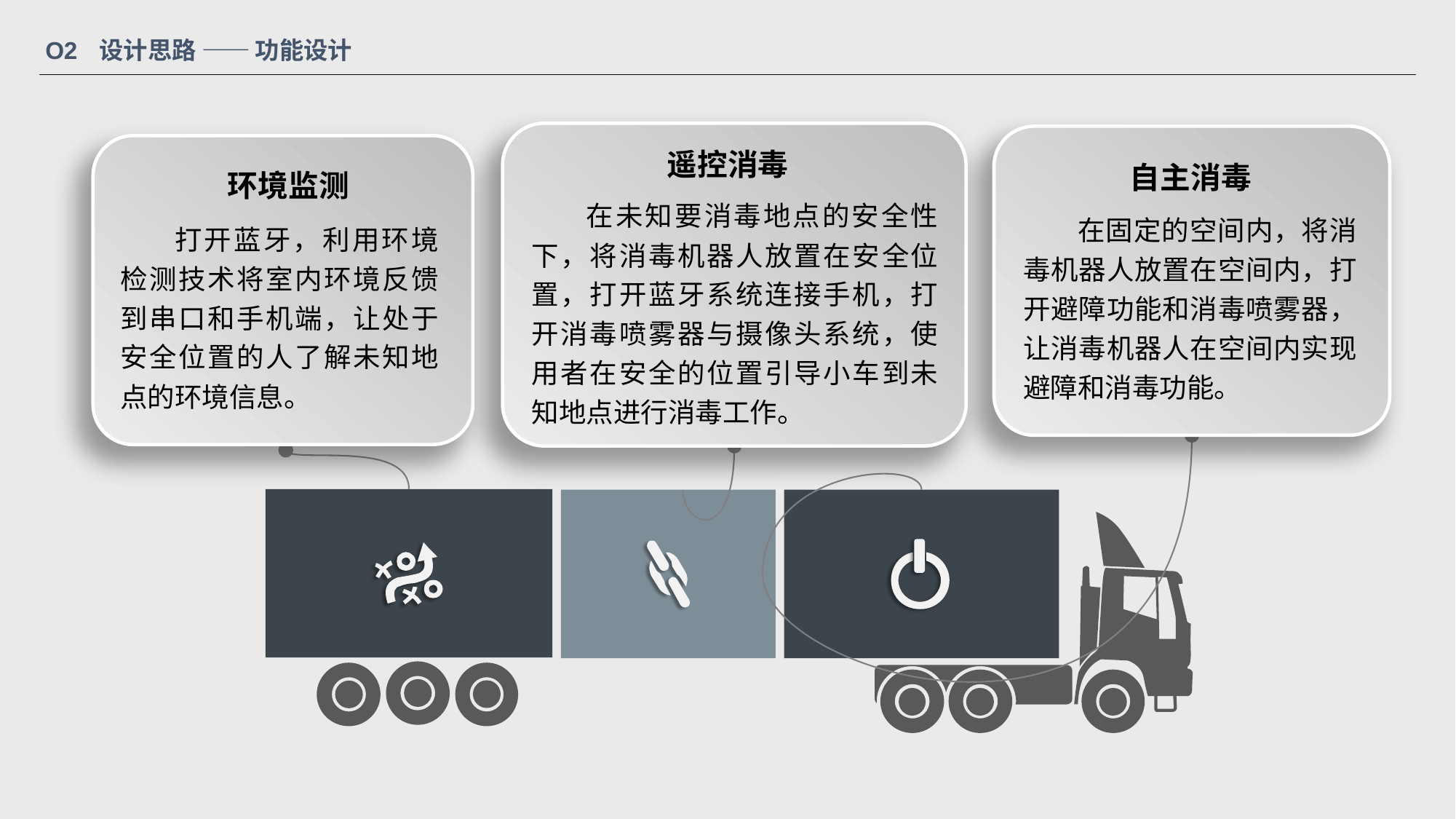

设计思路 —— 功能设计
O2

遥控消毒
自主消毒
环境监测
在未知要消毒地点的安全性下，将消毒机器人放置在安全位置，打开蓝牙系统连接手机，打开消毒喷雾器与摄像头系统，使用者在安全的位置引导小车到未知地点进行消毒工作。
在固定的空间内，将消毒机器人放置在空间内，打开避障功能和消毒喷雾器，让消毒机器人在空间内实现避障和消毒功能。
打开蓝牙，利用环境检测技术将室内环境反馈到串口和手机端，让处于安全位置的人了解未知地点的环境信息。